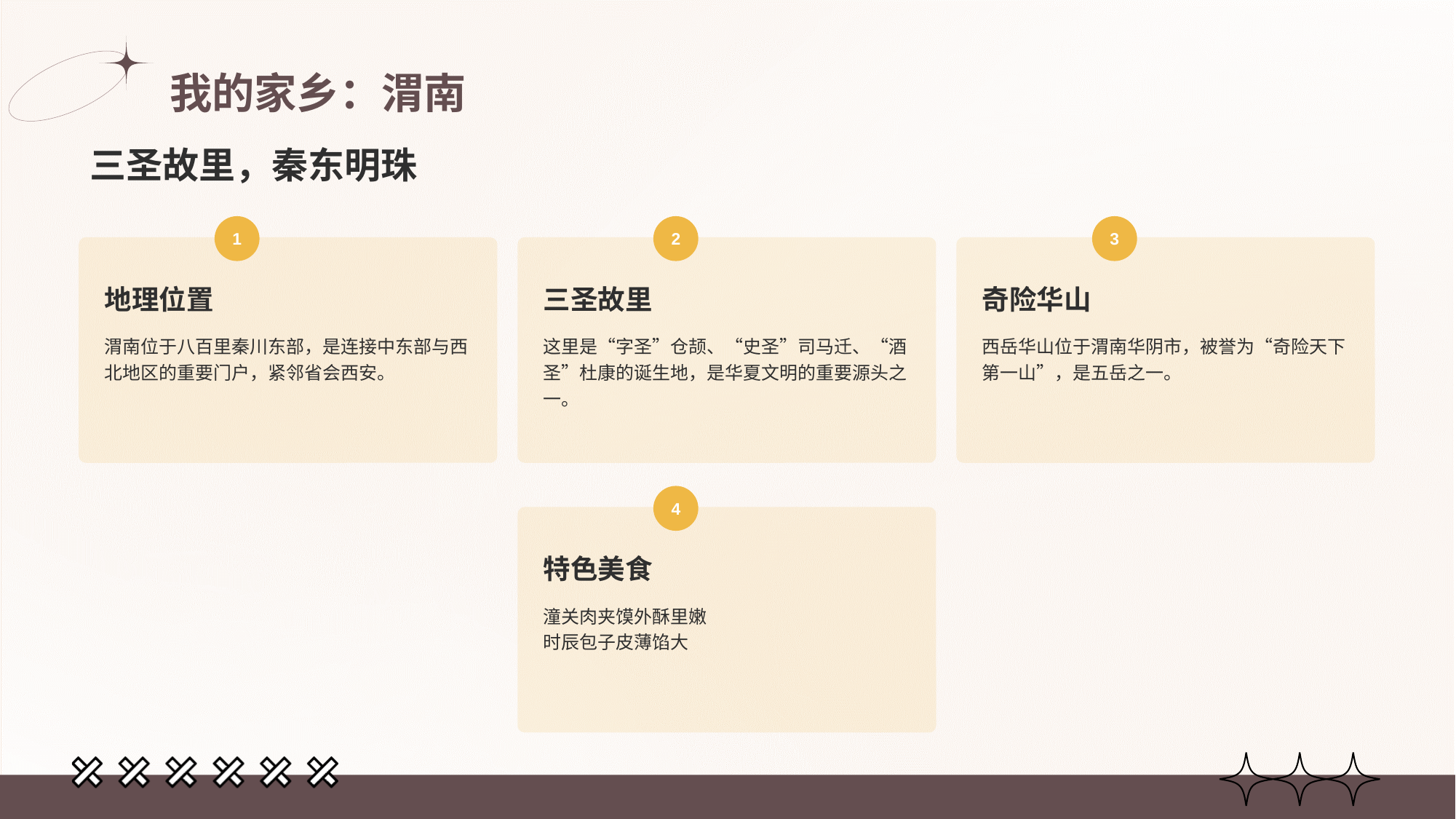

# 我的家乡：渭南
三圣故里，秦东明珠
1

地理位置
渭南位于八百里秦川东部，是连接中东部与西北地区的重要门户，紧邻省会西安。
2

三圣故里
这里是“字圣”仓颉、“史圣”司马迁、“酒圣”杜康的诞生地，是华夏文明的重要源头之一。
3

奇险华山
西岳华山位于渭南华阴市，被誉为“奇险天下第一山”，是五岳之一。
4

特色美食
潼关肉夹馍外酥里嫩
时辰包子皮薄馅大